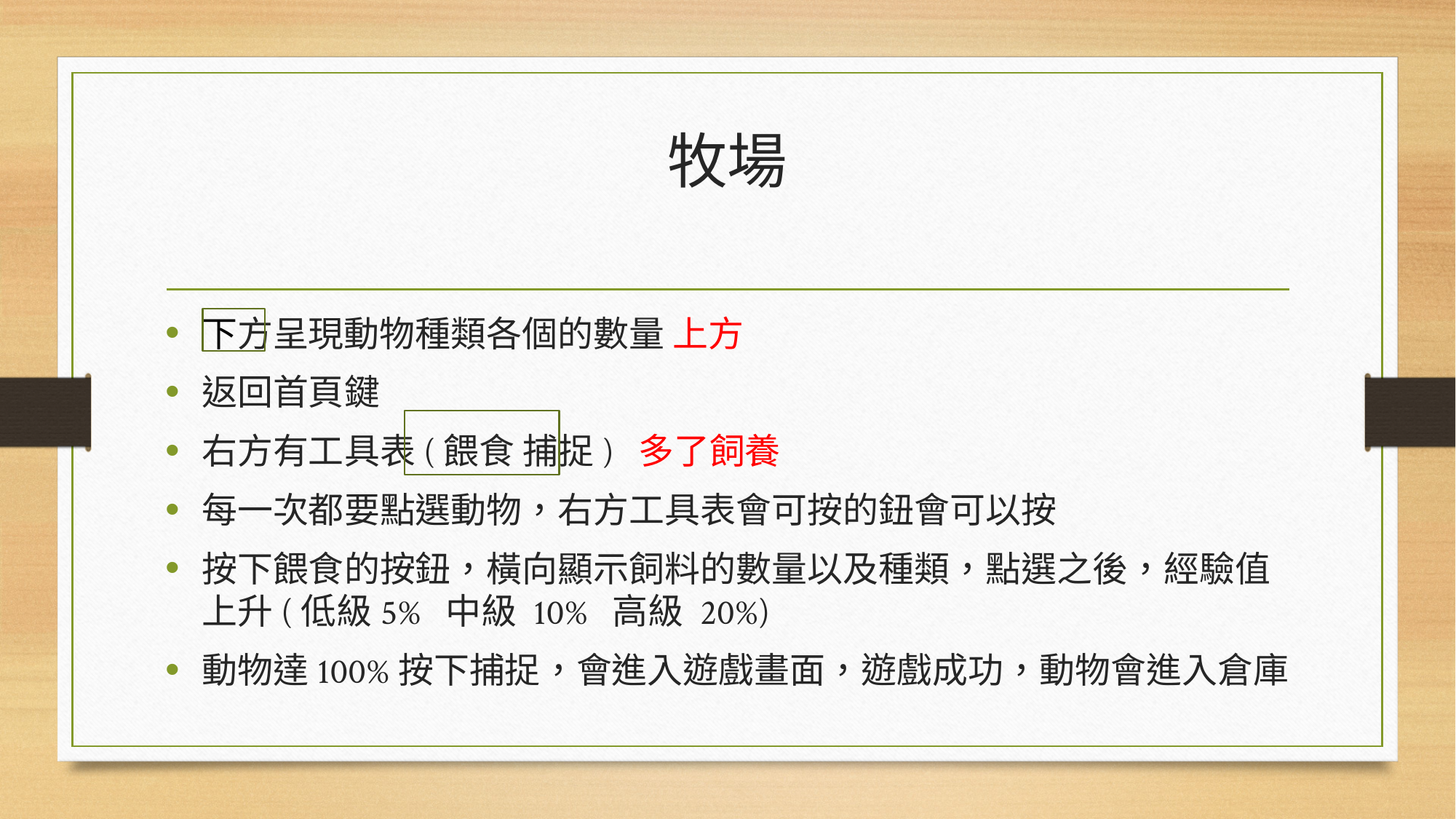

# 牧場
下方呈現動物種類各個的數量 上方
返回首頁鍵
右方有工具表(餵食 捕捉)  多了飼養
每一次都要點選動物，右方工具表會可按的鈕會可以按
按下餵食的按鈕，橫向顯示飼料的數量以及種類，點選之後，經驗值上升(低級5%  中級 10%  高級 20%)
動物達100%按下捕捉，會進入遊戲畫面，遊戲成功，動物會進入倉庫